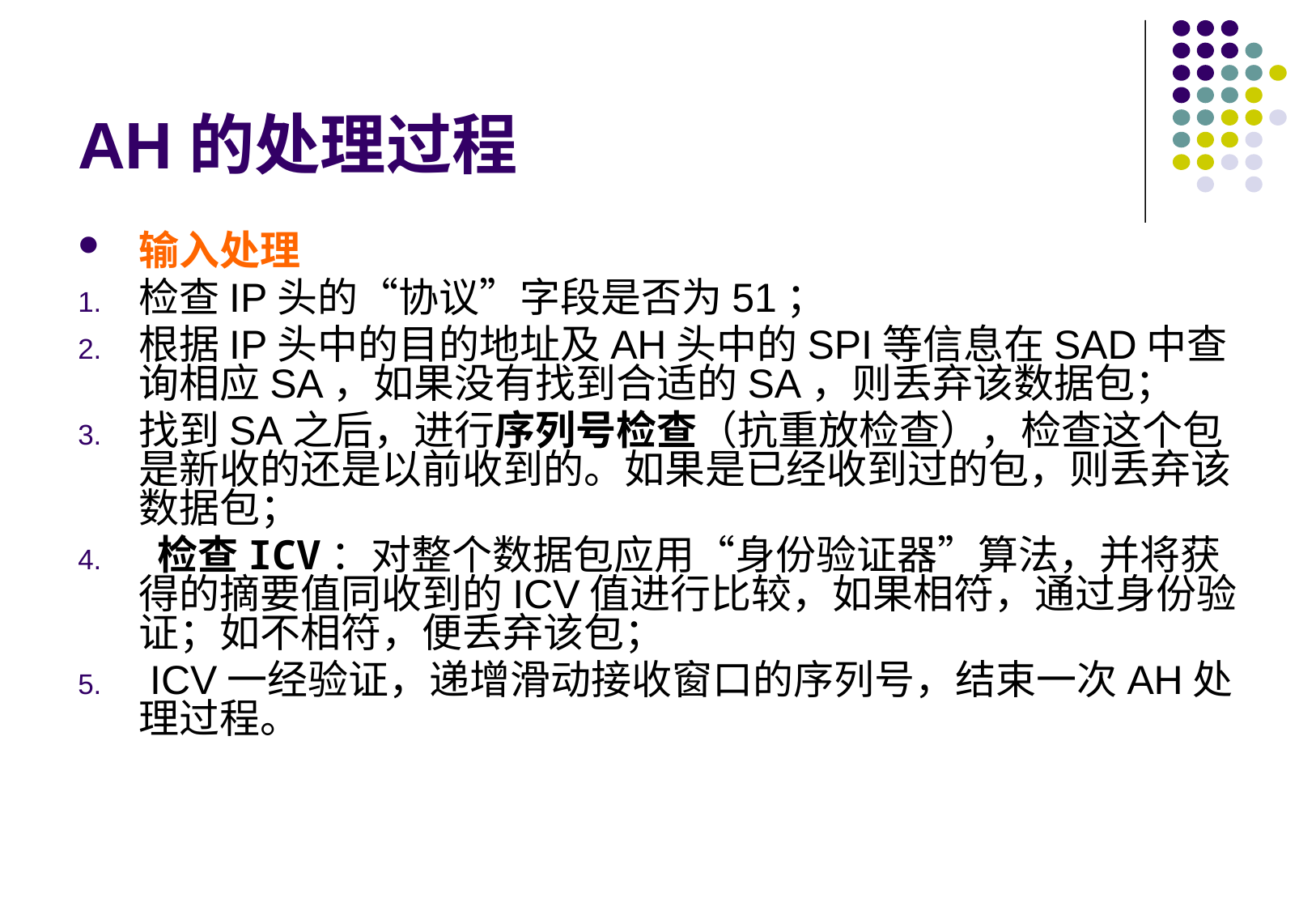

# AH的处理过程
输入处理
检查IP头的“协议”字段是否为51；
根据IP头中的目的地址及AH头中的SPI等信息在SAD中查询相应SA，如果没有找到合适的SA，则丢弃该数据包；
找到SA之后，进行序列号检查（抗重放检查），检查这个包是新收的还是以前收到的。如果是已经收到过的包，则丢弃该数据包；
 检查ICV：对整个数据包应用“身份验证器”算法，并将获得的摘要值同收到的ICV值进行比较，如果相符，通过身份验证；如不相符，便丢弃该包；
 ICV一经验证，递增滑动接收窗口的序列号，结束一次AH处理过程。